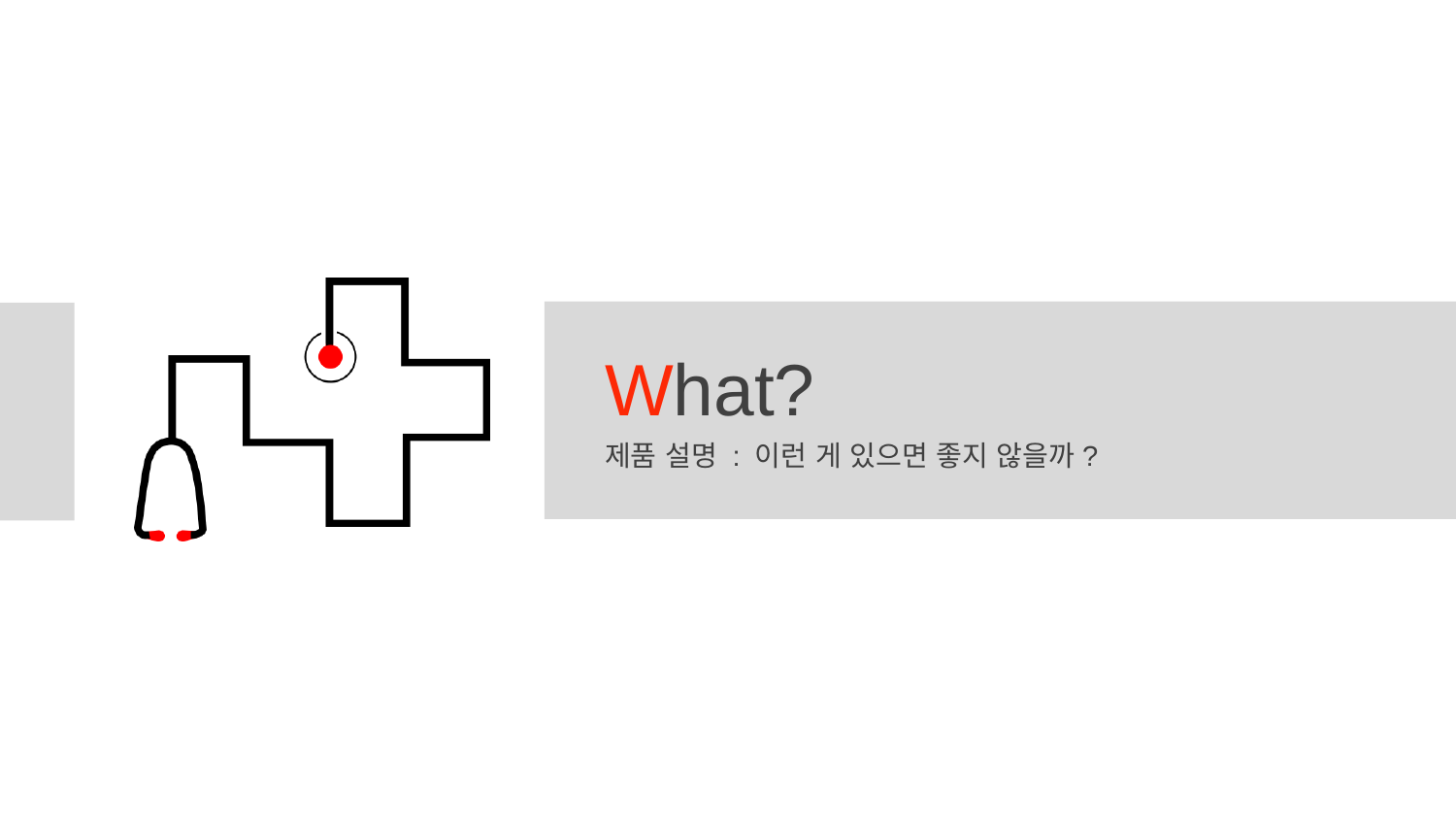

What?
제품 설명 : 이런 게 있으면 좋지 않을까?